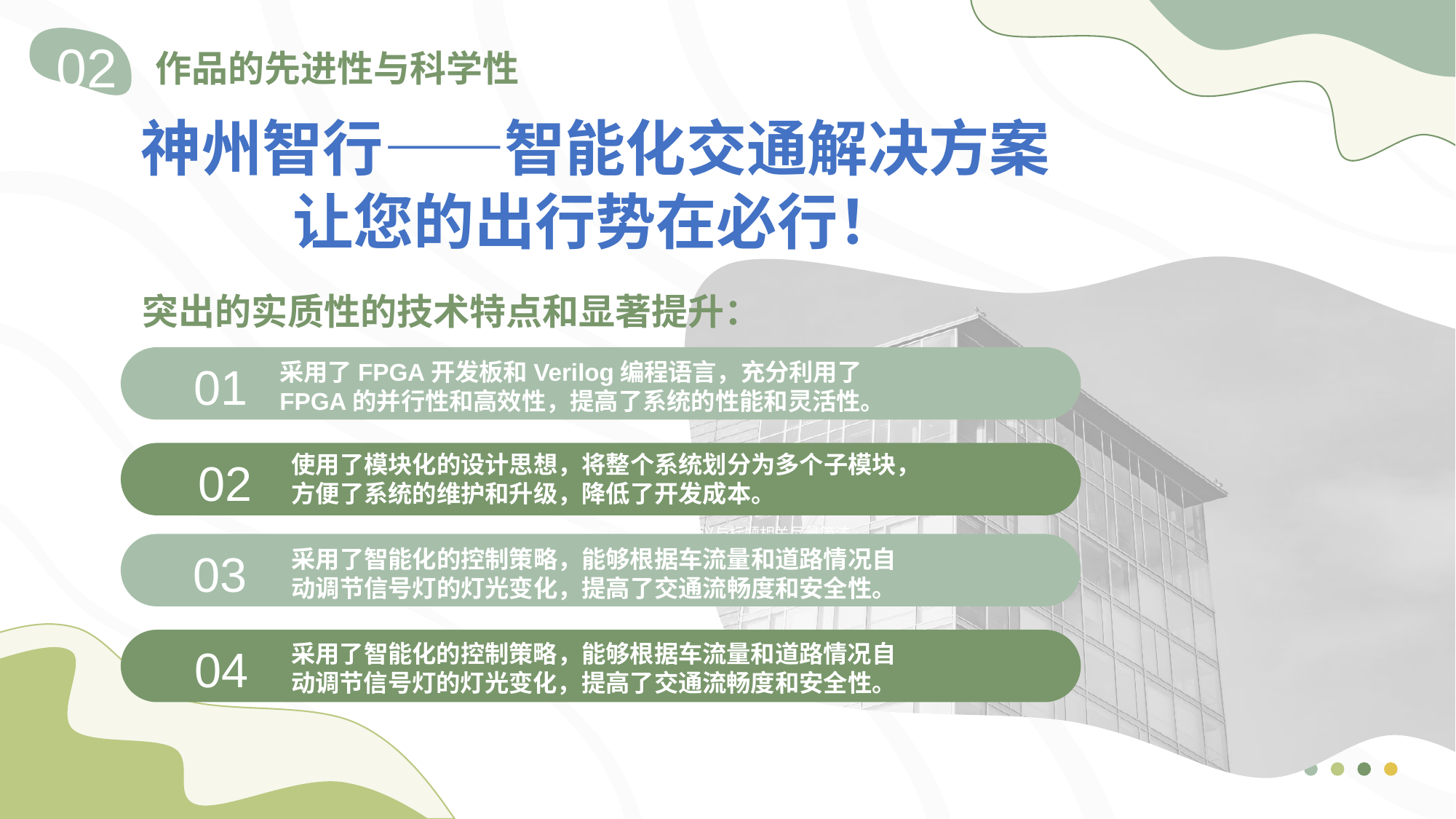

02
作品的先进性与科学性
神州智行——智能化交通解决方案
让您的出行势在必行！

突出的实质性的技术特点和显著提升：

01
采用了FPGA开发板和Verilog编程语言，充分利用了FPGA的并行性和高效性，提高了系统的性能和灵活性。
使用了模块化的设计思想，将整个系统划分为多个子模块，方便了系统的维护和升级，降低了开发成本。
根据自己的需要添加适当的文字，此处添加详细文本描述，建议与标题相关尽量简洁... ...
02

03
采用了智能化的控制策略，能够根据车流量和道路情况自动调节信号灯的灯光变化，提高了交通流畅度和安全性。
采用了智能化的控制策略，能够根据车流量和道路情况自动调节信号灯的灯光变化，提高了交通流畅度和安全性。

04